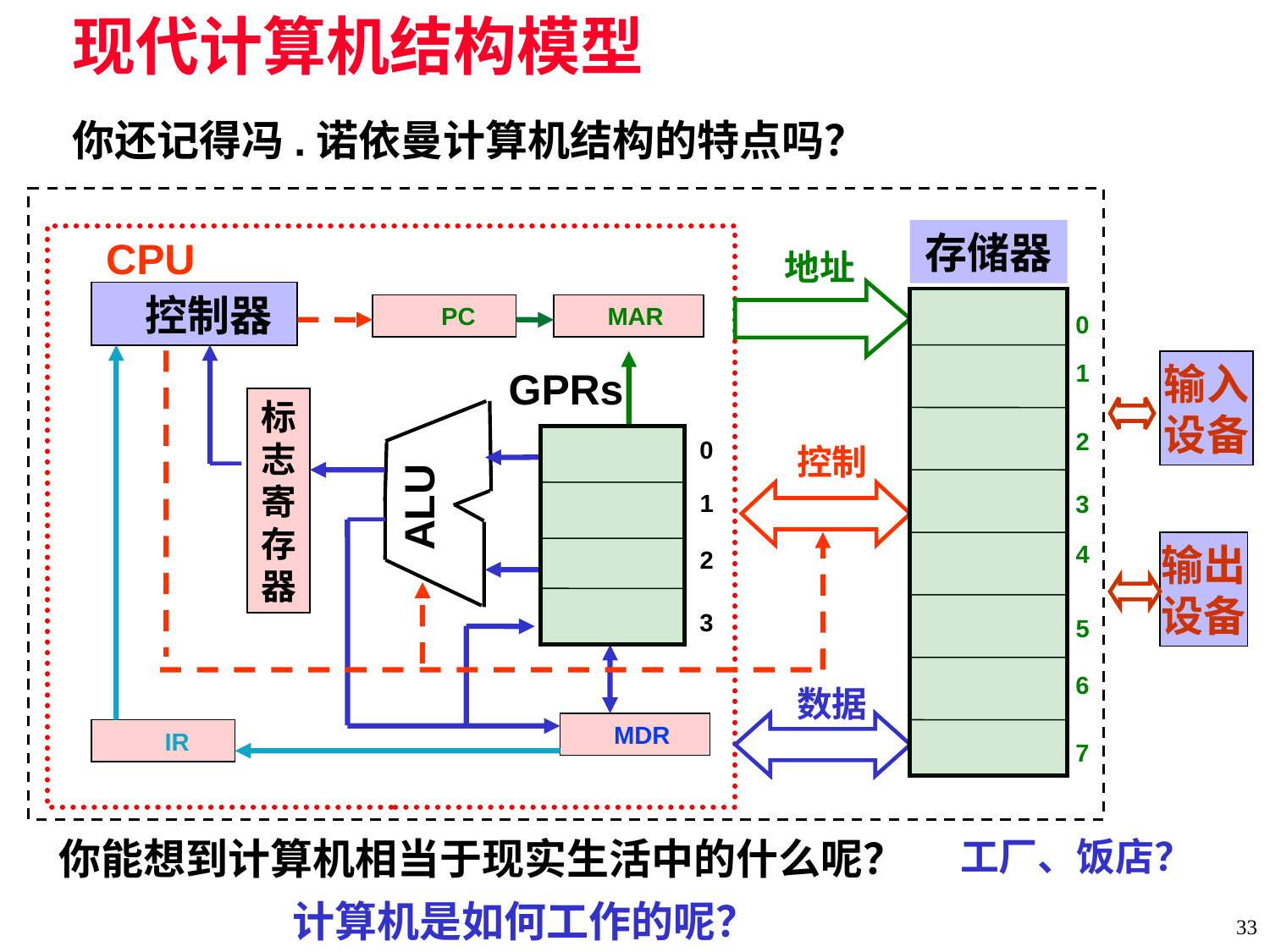

# 现代计算机结构模型
你还记得冯.诺依曼计算机结构的特点吗？

存储器

0
1
2
3
4
5
6
7

CPU
地址

控制

数据

  控制器
    PC
  MAR

输入
设备

GPRs

0
1
2
3

标
志
寄
存
器

ALU

输出
设备

  MDR
    IR

你能想到计算机相当于现实生活中的什么呢？
工厂、饭店？
计算机是如何工作的呢？
33